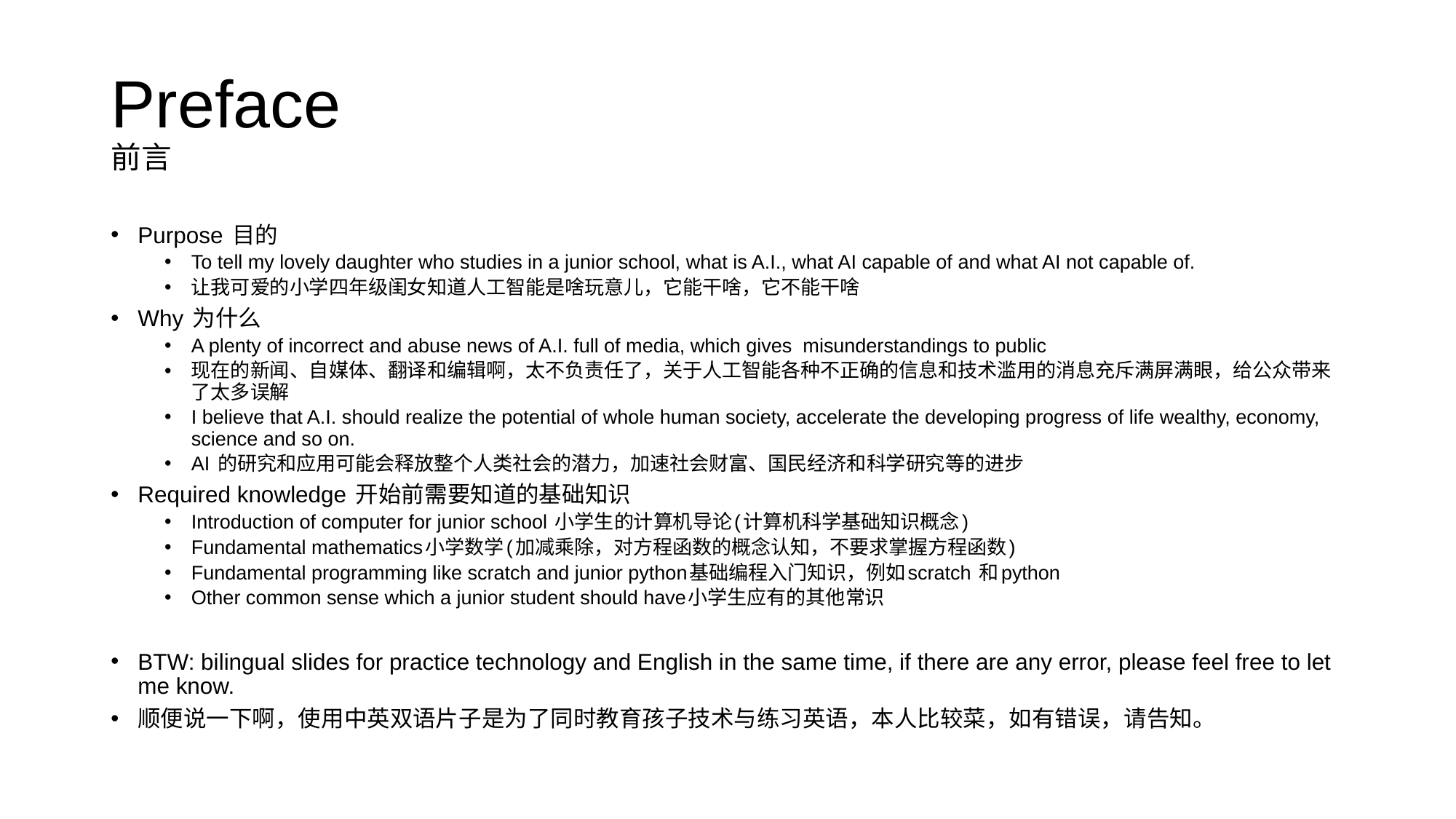

# Preface 前言
Purpose 目的
To tell my lovely daughter who studies in a junior school, what is A.I., what AI capable of and what AI not capable of.
让我可爱的小学四年级闺女知道人工智能是啥玩意儿，它能干啥，它不能干啥
Why 为什么
A plenty of incorrect and abuse news of A.I. full of media, which gives  misunderstandings to public
现在的新闻、自媒体、翻译和编辑啊，太不负责任了，关于人工智能各种不正确的信息和技术滥用的消息充斥满屏满眼，给公众带来了太多误解
I believe that A.I. should realize the potential of whole human society, accelerate the developing progress of life wealthy, economy, science and so on.
AI 的研究和应用可能会释放整个人类社会的潜力，加速社会财富、国民经济和科学研究等的进步
Required knowledge 开始前需要知道的基础知识
Introduction of computer for junior school 小学生的计算机导论(计算机科学基础知识概念)
Fundamental mathematics小学数学(加减乘除，对方程函数的概念认知，不要求掌握方程函数)
Fundamental programming like scratch and junior python基础编程入门知识，例如scratch 和python
Other common sense which a junior student should have小学生应有的其他常识

BTW: bilingual slides for practice technology and English in the same time, if there are any error, please feel free to let me know.
顺便说一下啊，使用中英双语片子是为了同时教育孩子技术与练习英语，本人比较菜，如有错误，请告知。